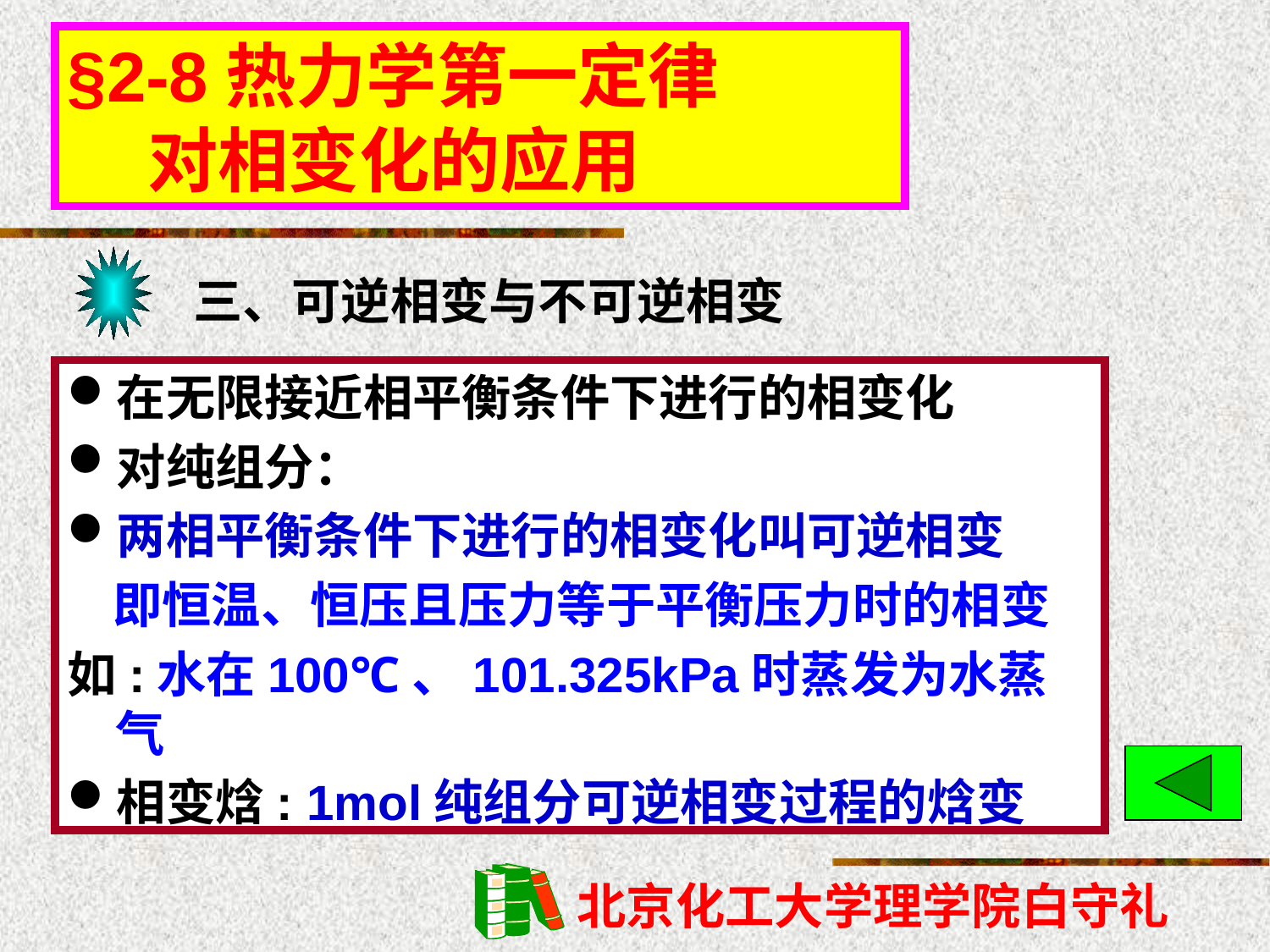

# §2-8热力学第一定律 对相变化的应用

三、可逆相变与不可逆相变
在无限接近相平衡条件下进行的相变化
对纯组分：
两相平衡条件下进行的相变化叫可逆相变
   即恒温、恒压且压力等于平衡压力时的相变
如:水在100℃、101.325kPa时蒸发为水蒸气
相变焓: 1mol纯组分可逆相变过程的焓变